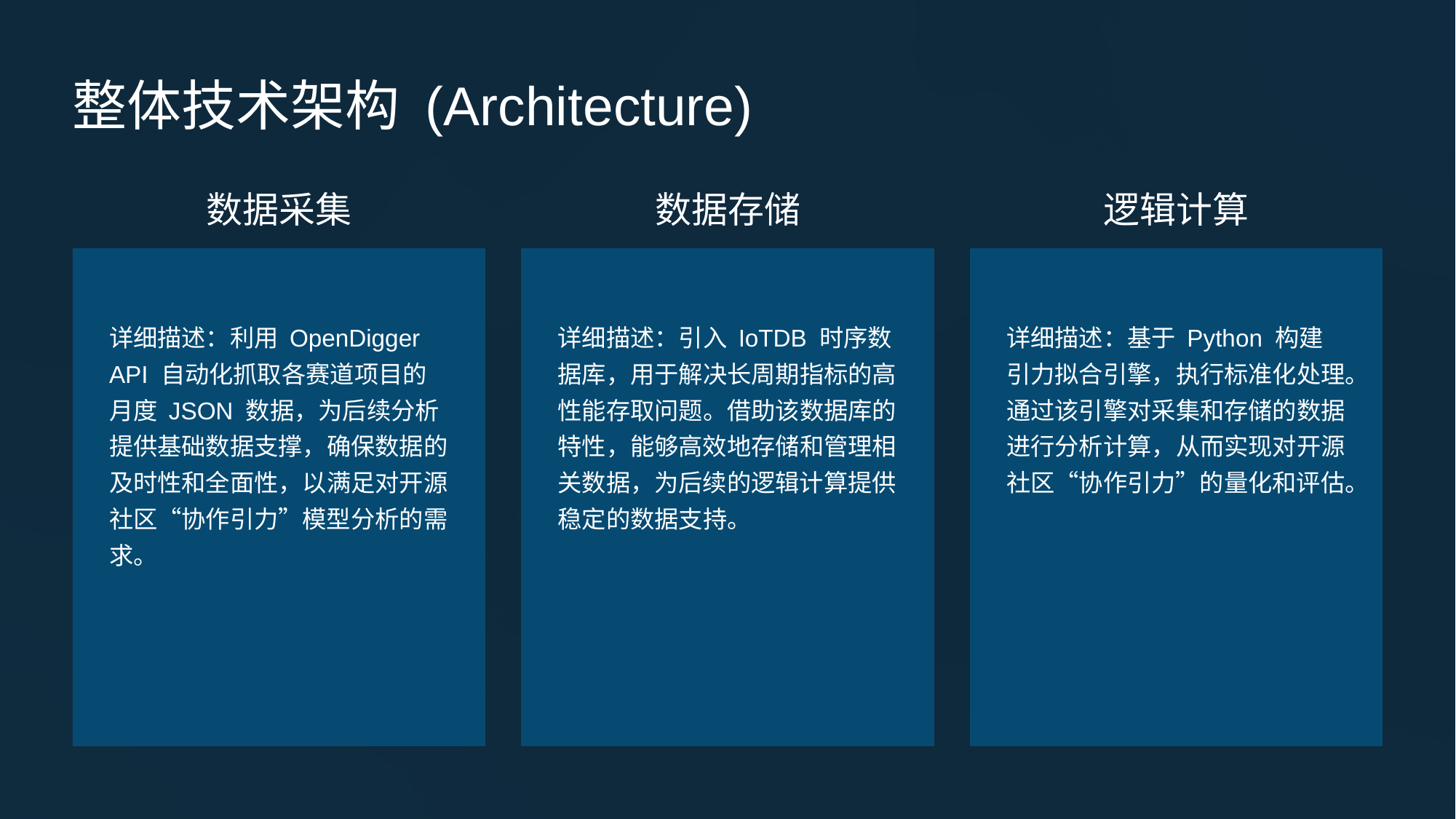

整体技术架构 (Architecture)
数据采集
数据存储
逻辑计算

详细描述：利用 OpenDigger API 自动化抓取各赛道项目的月度 JSON 数据，为后续分析提供基础数据支撑，确保数据的及时性和全面性，以满足对开源社区“协作引力”模型分析的需求。
详细描述：引入 IoTDB 时序数据库，用于解决长周期指标的高性能存取问题。借助该数据库的特性，能够高效地存储和管理相关数据，为后续的逻辑计算提供稳定的数据支持。
详细描述：基于 Python 构建引力拟合引擎，执行标准化处理。通过该引擎对采集和存储的数据进行分析计算，从而实现对开源社区“协作引力”的量化和评估。